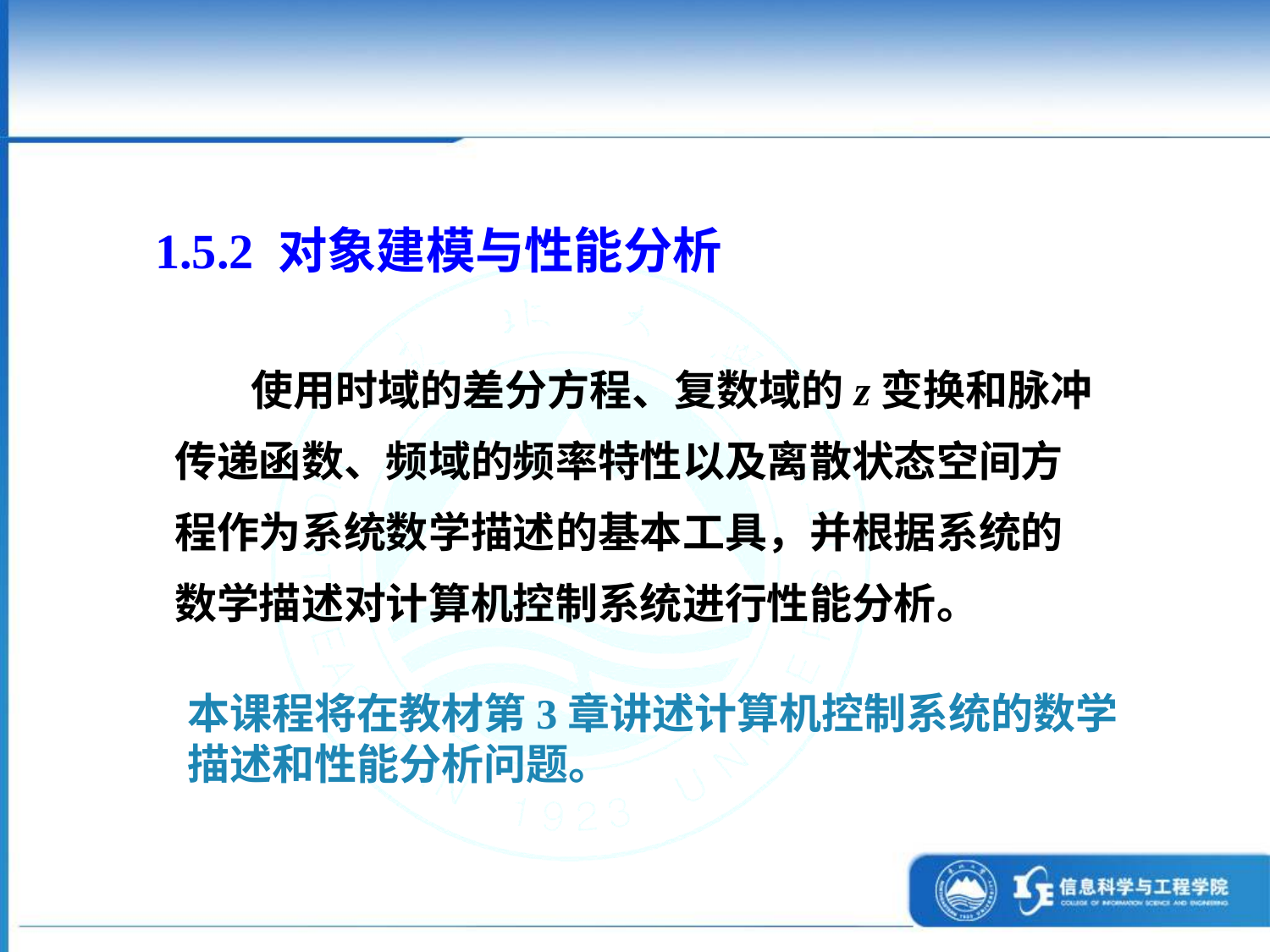

1.5.2 对象建模与性能分析
       使用时域的差分方程、复数域的z变换和脉冲传递函数、频域的频率特性以及离散状态空间方程作为系统数学描述的基本工具，并根据系统的数学描述对计算机控制系统进行性能分析。
本课程将在教材第3章讲述计算机控制系统的数学描述和性能分析问题。